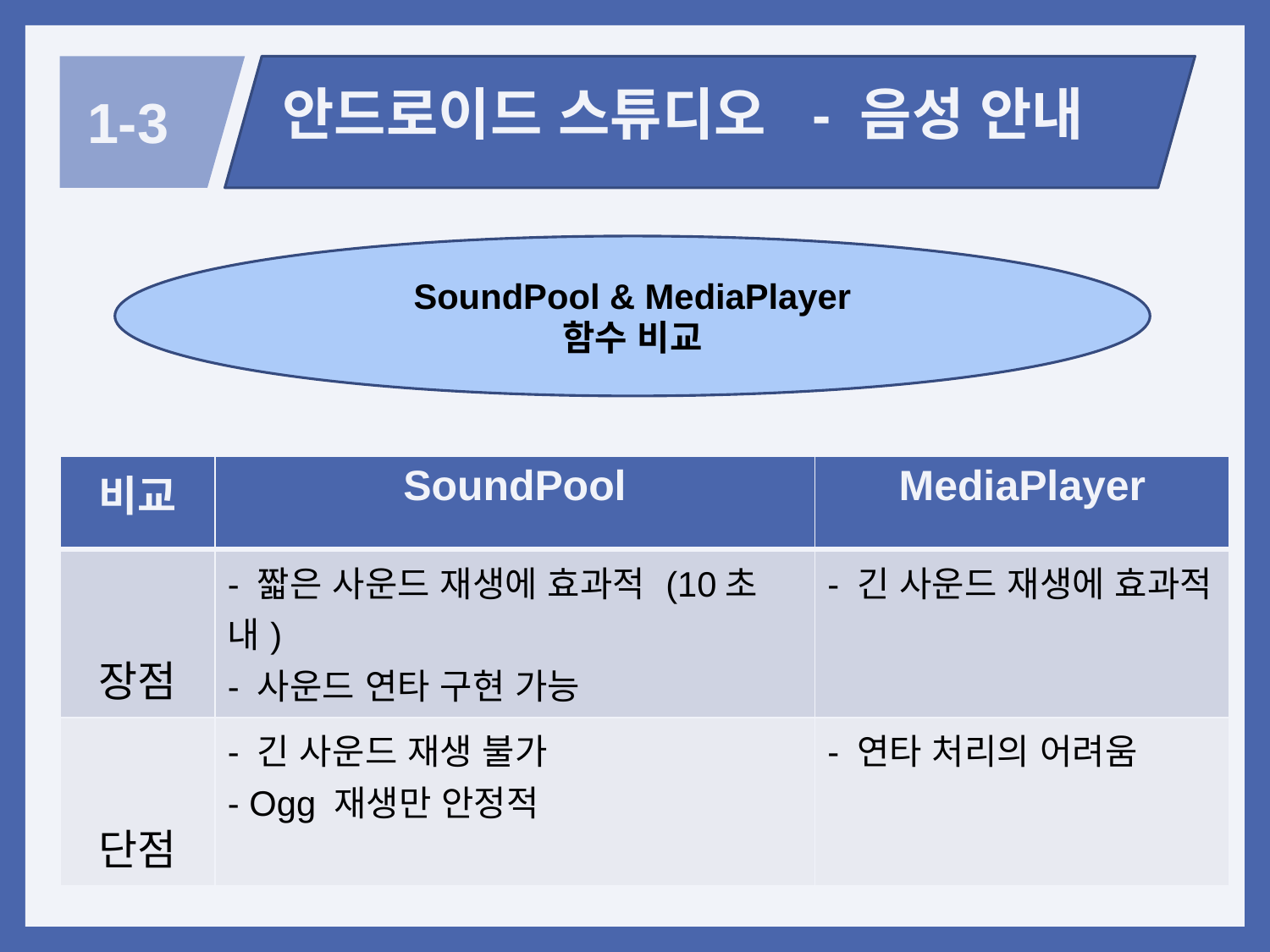

안드로이드 스튜디오  - 음성 안내
1-3
SoundPool & MediaPlayer
함수 비교
| 비교 | SoundPool | MediaPlayer |
| --- | --- | --- |
| 장점 | - 짧은 사운드 재생에 효과적 (10초 내) - 사운드 연타 구현 가능 | - 긴 사운드 재생에 효과적 |
| 단점 | - 긴 사운드 재생 불가 - Ogg 재생만 안정적 | - 연타 처리의 어려움 |